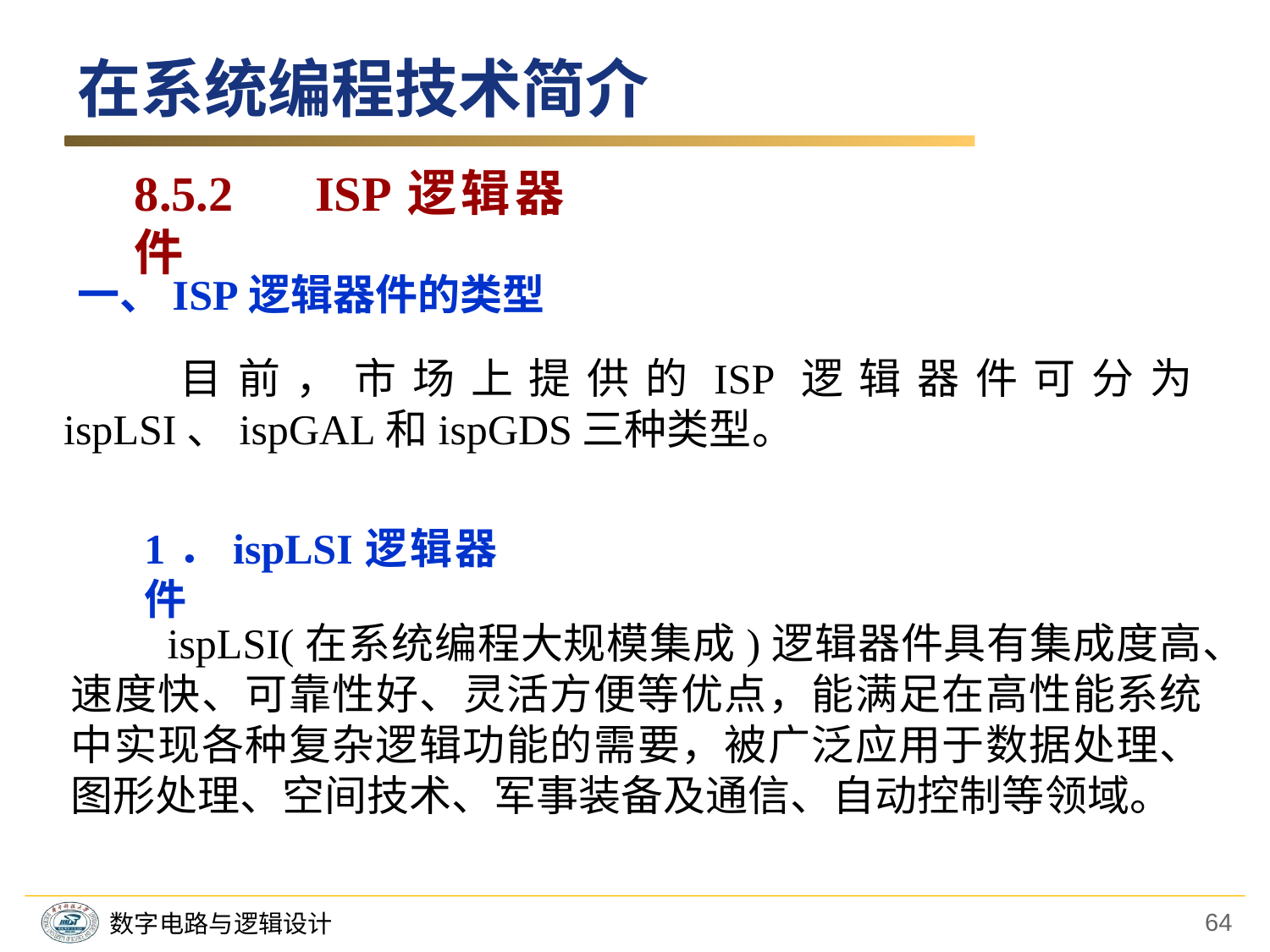

在系统编程技术简介
8.5.2　ISP逻辑器件
一、ISP逻辑器件的类型
　　目前，市场上提供的ISP逻辑器件可分为ispLSI、ispGAL和ispGDS三种类型。
1．ispLSI逻辑器件
　　ispLSI(在系统编程大规模集成)逻辑器件具有集成度高、速度快、可靠性好、灵活方便等优点，能满足在高性能系统中实现各种复杂逻辑功能的需要，被广泛应用于数据处理、图形处理、空间技术、军事装备及通信、自动控制等领域。
64
数字电路与逻辑设计